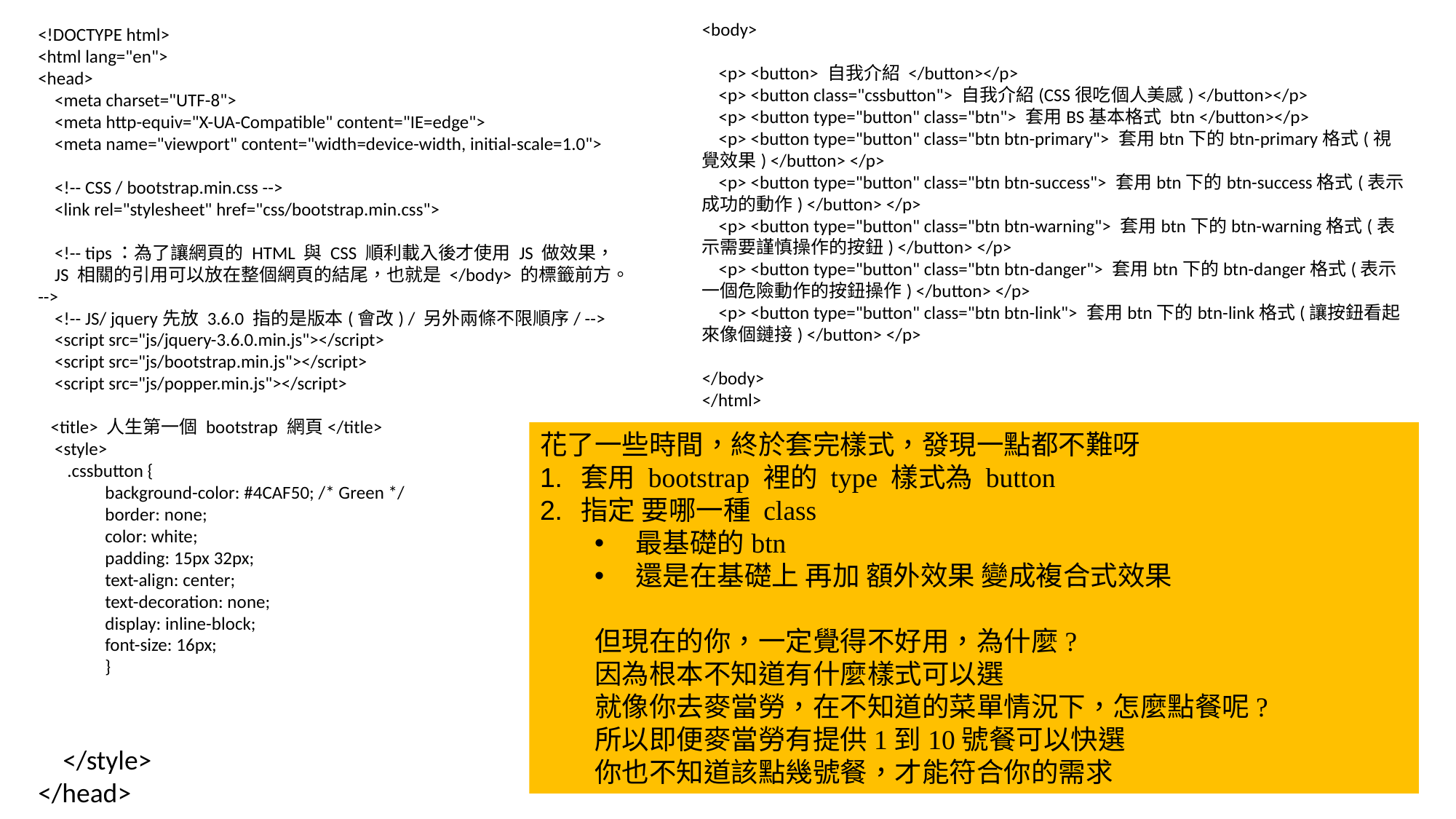

<body>

    <p> <button> 自我介紹 </button></p>
    <p> <button class="cssbutton"> 自我介紹(CSS很吃個人美感) </button></p>
    <p> <button type="button" class="btn"> 套用BS基本格式 btn </button></p>
    <p> <button type="button" class="btn btn-primary"> 套用btn下的btn-primary格式(視覺效果) </button> </p>
    <p> <button type="button" class="btn btn-success"> 套用btn下的btn-success格式(表示成功的動作) </button> </p>
    <p> <button type="button" class="btn btn-warning"> 套用btn下的btn-warning格式(表示需要謹慎操作的按鈕) </button> </p>
    <p> <button type="button" class="btn btn-danger"> 套用btn下的btn-danger格式(表示一個危險動作的按鈕操作) </button> </p>
    <p> <button type="button" class="btn btn-link"> 套用btn下的btn-link格式(讓按鈕看起來像個鏈接) </button> </p>

</body>
</html>
<!DOCTYPE html>
<html lang="en">
<head>
    <meta charset="UTF-8">
    <meta http-equiv="X-UA-Compatible" content="IE=edge">
    <meta name="viewport" content="width=device-width, initial-scale=1.0">

    <!-- CSS / bootstrap.min.css -->
    <link rel="stylesheet" href="css/bootstrap.min.css">

    <!-- tips：為了讓網頁的 HTML 與 CSS 順利載入後才使用 JS 做效果，
    JS 相關的引用可以放在整個網頁的結尾，也就是 </body> 的標籤前方。 -->
    <!-- JS/ jquery先放 3.6.0 指的是版本(會改) / 另外兩條不限順序/ -->
    <script src="js/jquery-3.6.0.min.js"></script>
    <script src="js/bootstrap.min.js"></script>
    <script src="js/popper.min.js"></script>

   <title> 人生第一個 bootstrap 網頁</title>
    <style>
       .cssbutton {
                background-color: #4CAF50; /* Green */
                border: none;
                color: white;
                padding: 15px 32px;
                text-align: center;
                text-decoration: none;
                display: inline-block;
                font-size: 16px;
                }

    </style>
</head>
花了一些時間，終於套完樣式，發現一點都不難呀
套用 bootstrap 裡的 type 樣式為 button
指定 要哪一種 class
最基礎的btn
還是在基礎上 再加 額外效果 變成複合式效果

但現在的你，一定覺得不好用，為什麼?
因為根本不知道有什麼樣式可以選
就像你去麥當勞，在不知道的菜單情況下，怎麼點餐呢?
所以即便麥當勞有提供1到10號餐可以快選
你也不知道該點幾號餐，才能符合你的需求